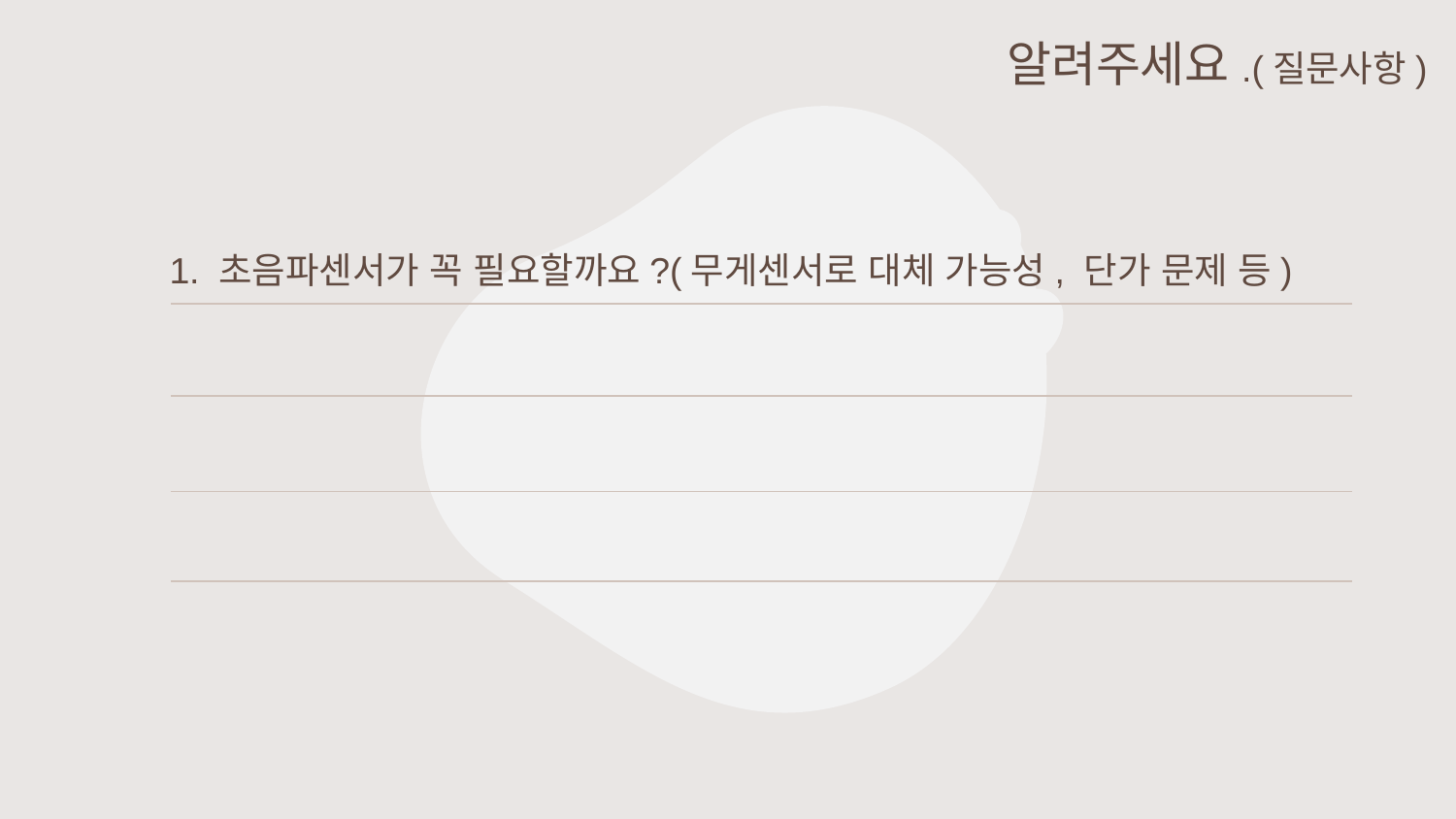

# 알려주세요.(질문사항)

1. 초음파센서가 꼭 필요할까요?(무게센서로 대체 가능성, 단가 문제 등)